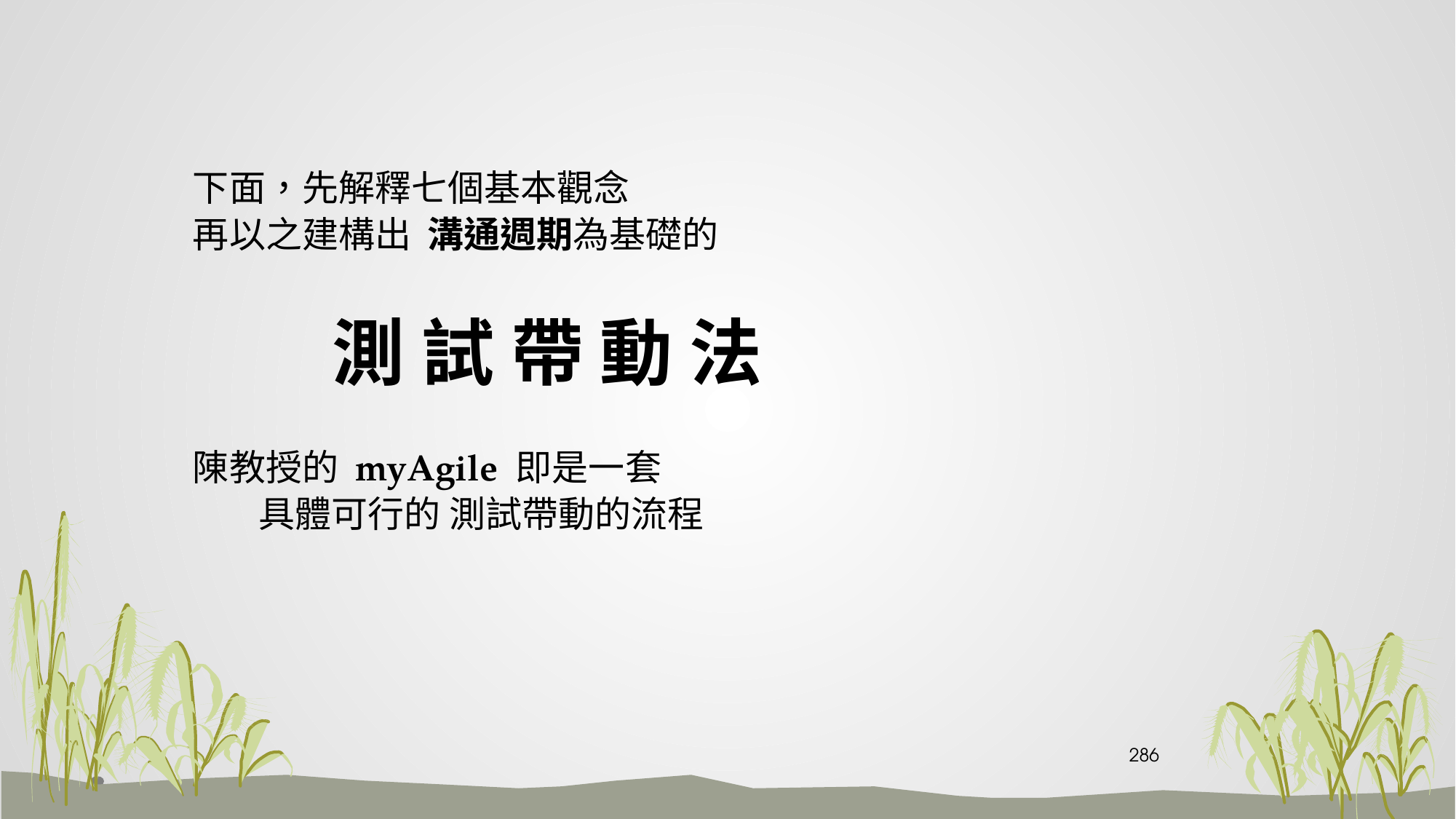

#
下面，先解釋七個基本觀念
再以之建構出  溝通週期為基礎的

                測 試 帶 動 法

陳教授的 myAgile 即是一套
       具體可行的 測試帶動的流程

286